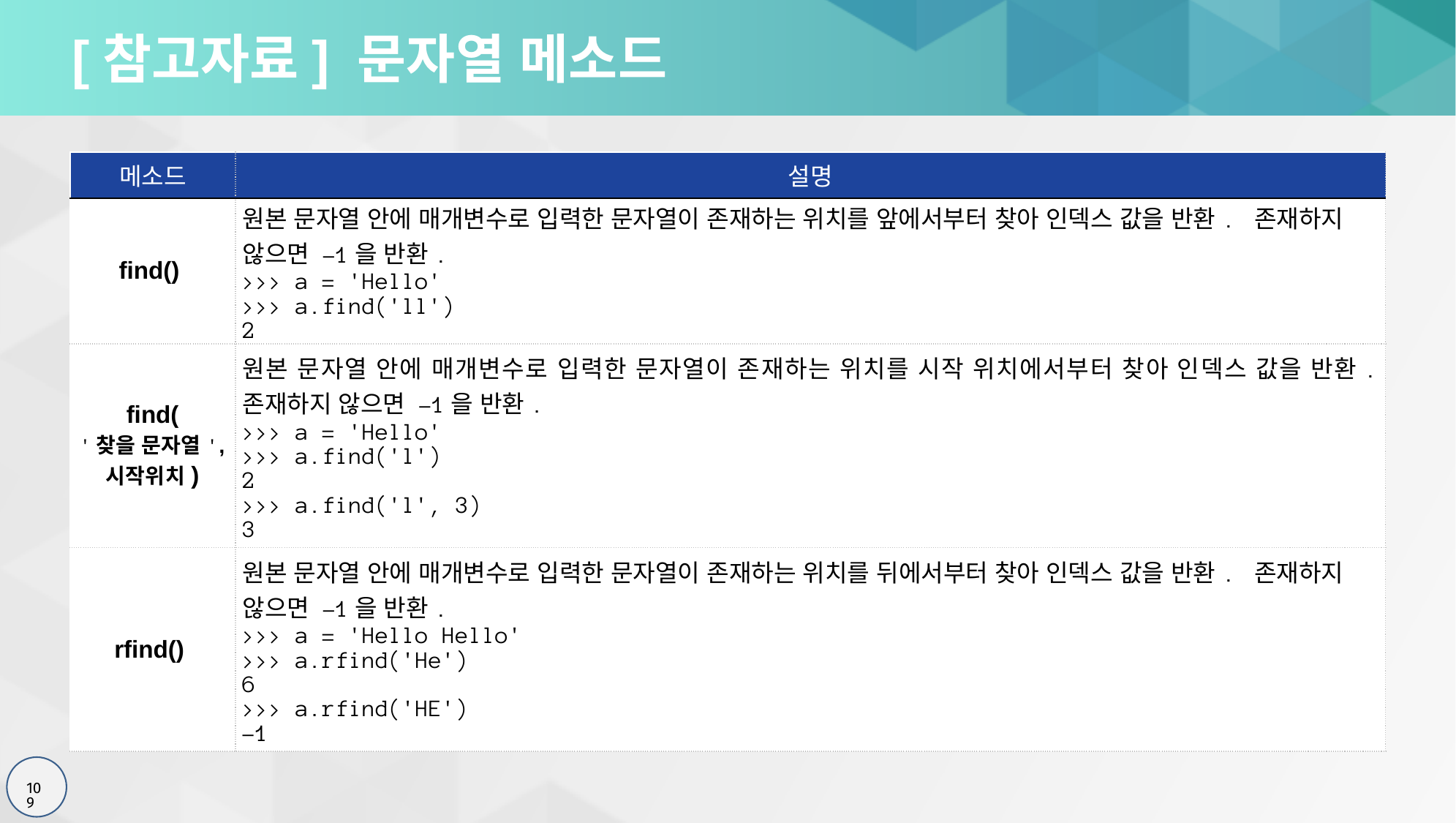

# [참고자료] 문자열 메소드
| 메소드 | 설명 |
| --- | --- |
| find() | 원본 문자열 안에 매개변수로 입력한 문자열이 존재하는 위치를 앞에서부터 찾아 인덱스 값을 반환. 존재하지 않으면 -1을 반환.  >>> a = 'Hello' >>> a.find('ll') 2 |
| find( '찾을 문자열', 시작위치) | 원본 문자열 안에 매개변수로 입력한 문자열이 존재하는 위치를 시작 위치에서부터 찾아 인덱스 값을 반환. 존재하지 않으면 -1을 반환. >>> a = 'Hello' >>> a.find('l') 2 >>> a.find('l', 3) 3 |
| rfind() | 원본 문자열 안에 매개변수로 입력한 문자열이 존재하는 위치를 뒤에서부터 찾아 인덱스 값을 반환. 존재하지 않으면 -1을 반환.  >>> a = 'Hello Hello' >>> a.rfind('He') 6 >>> a.rfind('HE') -1 |